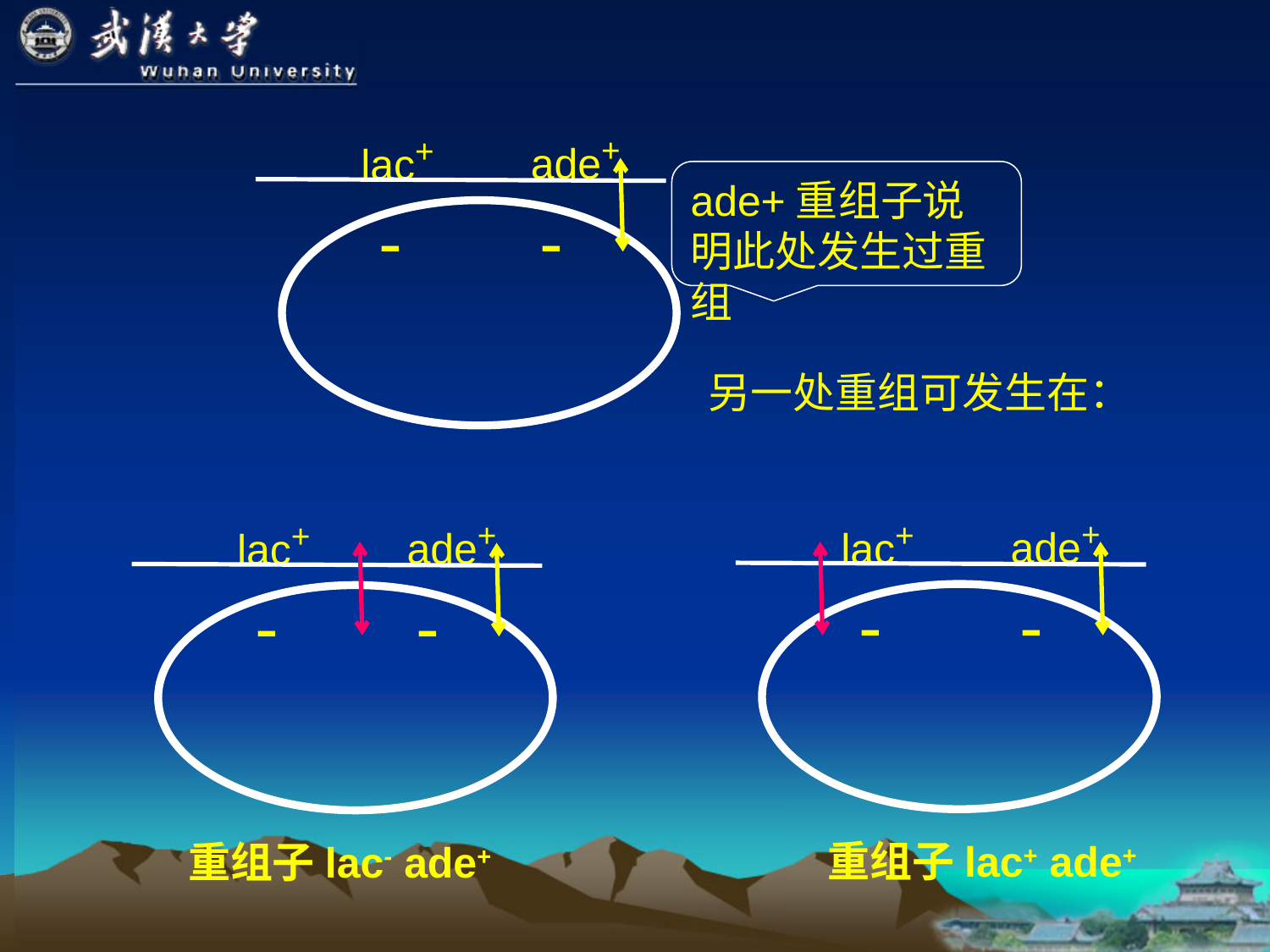

ade+
lac+

-
-
ade+重组子说明此处发生过重组

另一处重组可发生在：
ade+
lac+

-
-
ade+
lac+

-
-
重组子lac+ ade+
重组子lac- ade+